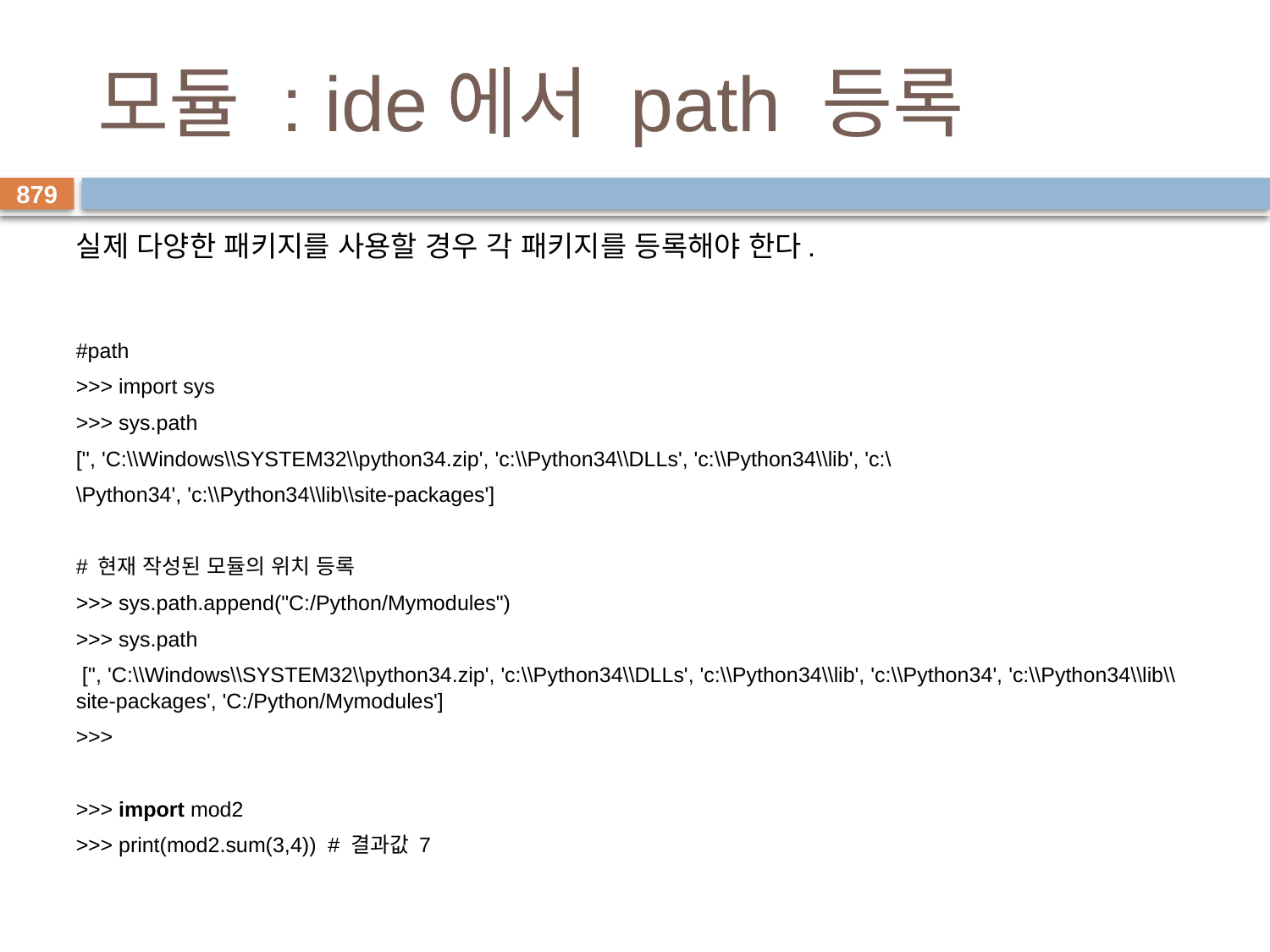

# 모듈 : ide에서 path 등록
879
실제 다양한 패키지를 사용할 경우 각 패키지를 등록해야 한다.

#path
>>> import sys
>>> sys.path
['', 'C:\\Windows\\SYSTEM32\\python34.zip', 'c:\\Python34\\DLLs', 'c:\\Python34\\lib', 'c:\
\Python34', 'c:\\Python34\\lib\\site-packages']

# 현재 작성된 모듈의 위치 등록
>>> sys.path.append("C:/Python/Mymodules")
>>> sys.path
 ['', 'C:\\Windows\\SYSTEM32\\python34.zip', 'c:\\Python34\\DLLs', 'c:\\Python34\\lib', 'c:\\Python34', 'c:\\Python34\\lib\\site-packages', 'C:/Python/Mymodules']
>>>

>>> import mod2
>>> print(mod2.sum(3,4))  # 결과값 7